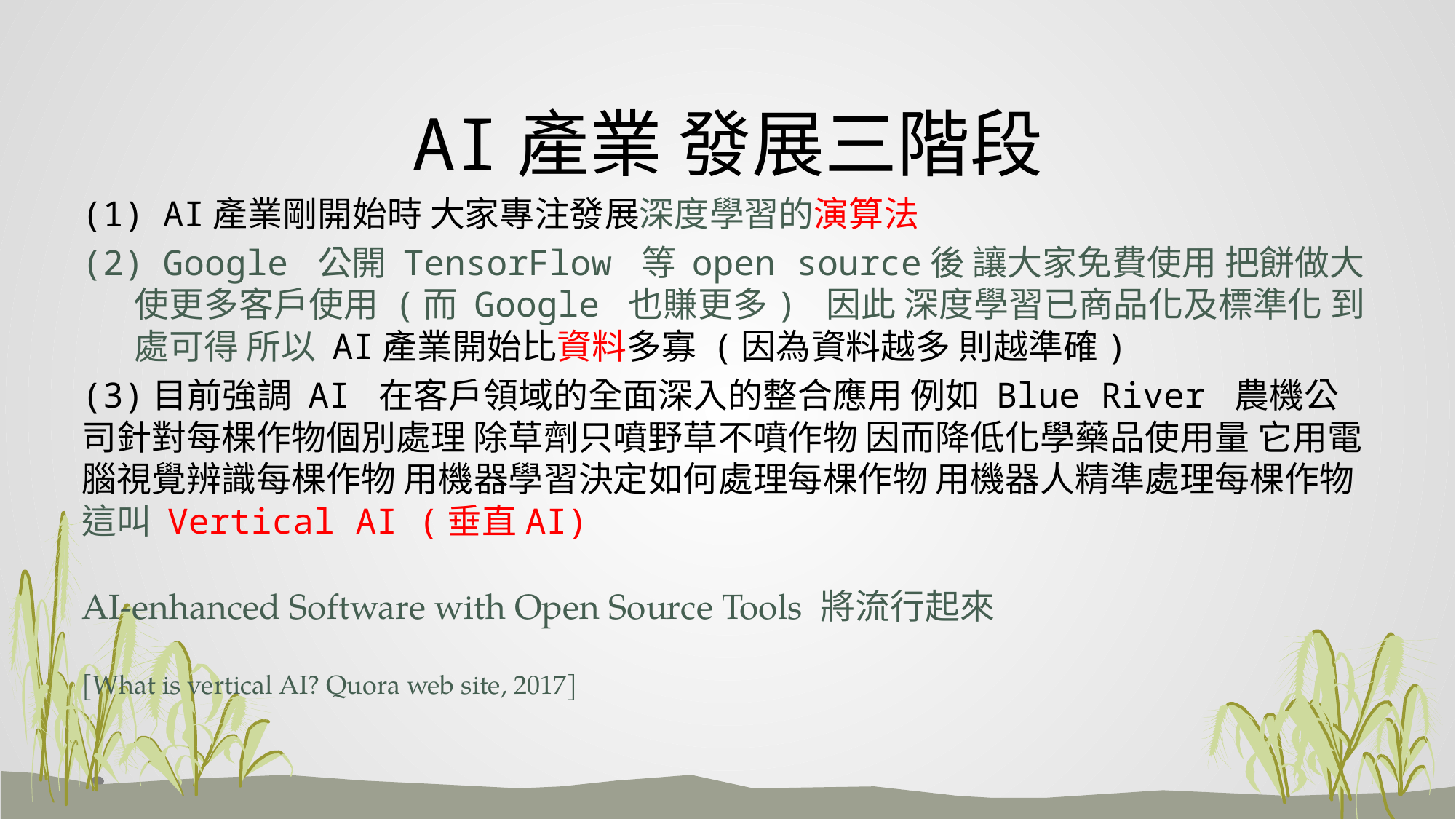

# AI產業 發展三階段
 AI產業剛開始時 大家專注發展深度學習的演算法
 Google 公開 TensorFlow 等 open source後 讓大家免費使用 把餅做大 使更多客戶使用 (而 Google 也賺更多) 因此 深度學習已商品化及標準化 到處可得 所以 AI產業開始比資料多寡 (因為資料越多 則越準確)
(3)目前強調 AI 在客戶領域的全面深入的整合應用 例如 Blue River 農機公司針對每棵作物個別處理 除草劑只噴野草不噴作物 因而降低化學藥品使用量 它用電腦視覺辨識每棵作物 用機器學習決定如何處理每棵作物 用機器人精準處理每棵作物 這叫 Vertical AI (垂直AI)

AI-enhanced Software with Open Source Tools 將流行起來

[What is vertical AI? Quora web site, 2017]